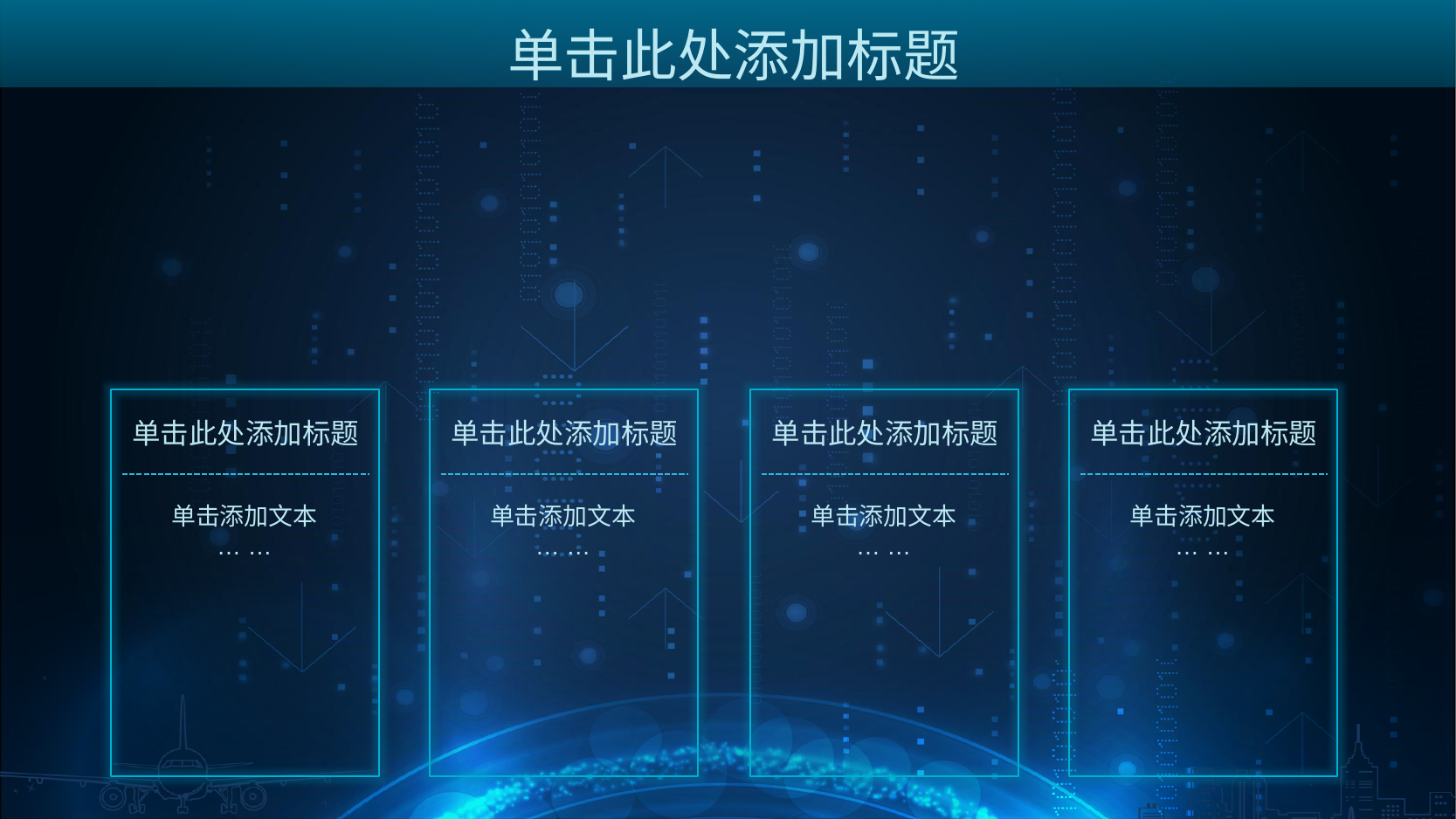

单击此处添加标题

1.

2.

3.

4.

单击此处添加标题
单击添加文本
… …
单击此处添加标题
单击添加文本
… …
单击此处添加标题
单击添加文本
… …
单击此处添加标题
单击添加文本
… …